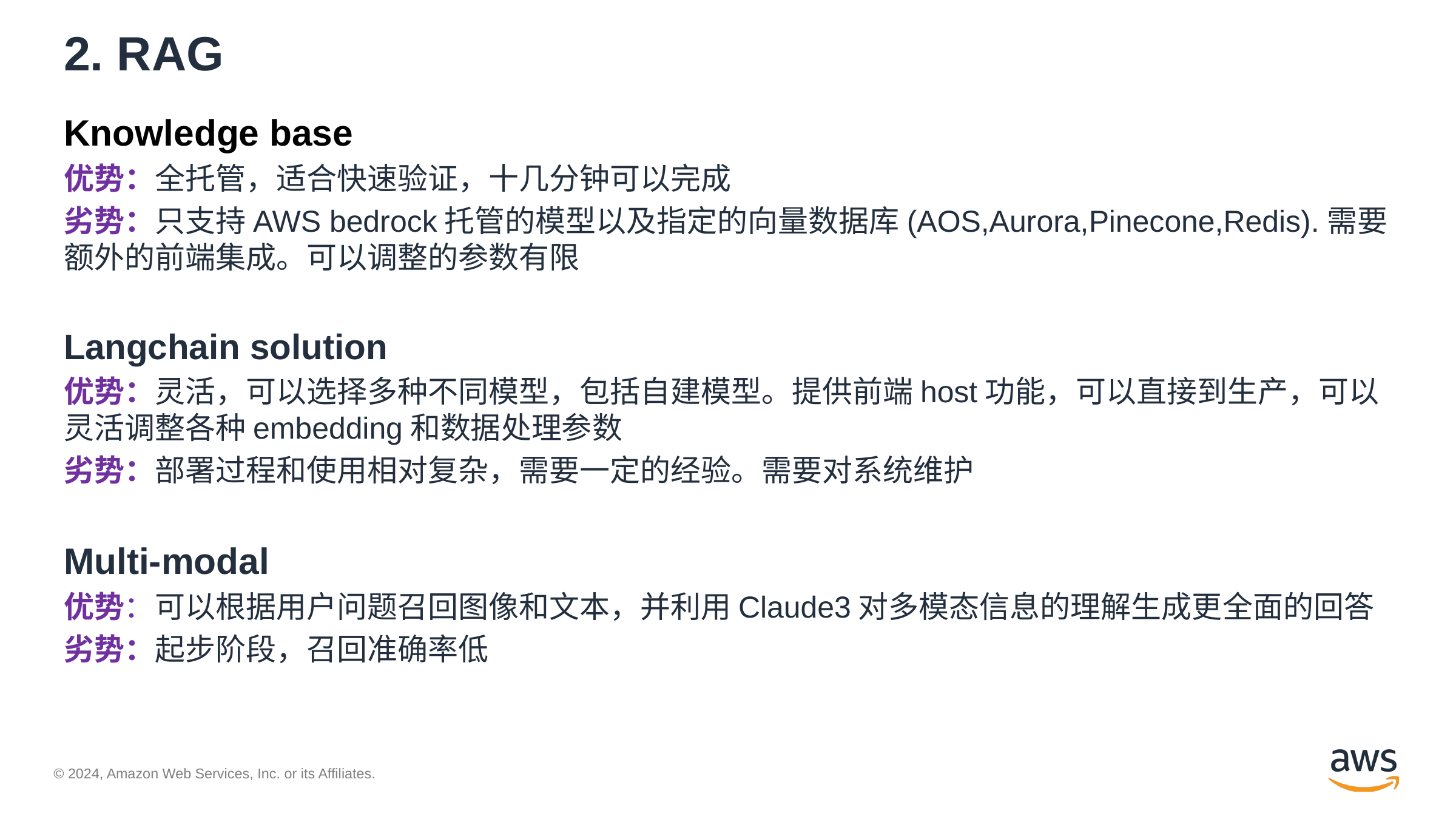

# 2. RAG
Knowledge base
优势：全托管，适合快速验证，十几分钟可以完成
劣势：只支持AWS bedrock托管的模型以及指定的向量数据库(AOS,Aurora,Pinecone,Redis).需要额外的前端集成。可以调整的参数有限

Langchain solution
优势：灵活，可以选择多种不同模型，包括自建模型。提供前端host功能，可以直接到生产，可以灵活调整各种embedding和数据处理参数
劣势：部署过程和使用相对复杂，需要一定的经验。需要对系统维护

Multi-modal
优势：可以根据用户问题召回图像和文本，并利用Claude3对多模态信息的理解生成更全面的回答
劣势：起步阶段，召回准确率低